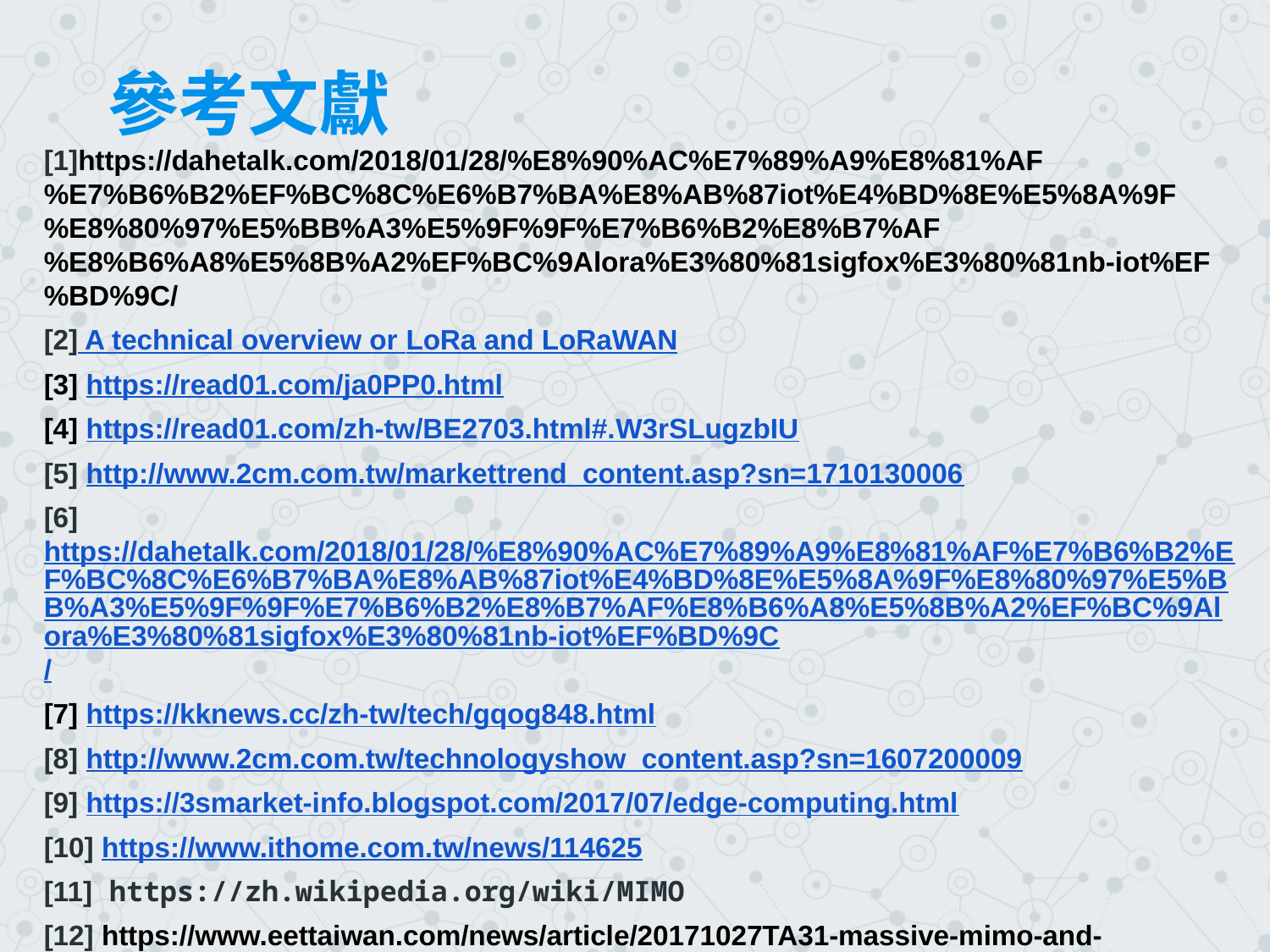

參考文獻
[1]https://dahetalk.com/2018/01/28/%E8%90%AC%E7%89%A9%E8%81%AF%E7%B6%B2%EF%BC%8C%E6%B7%BA%E8%AB%87iot%E4%BD%8E%E5%8A%9F%E8%80%97%E5%BB%A3%E5%9F%9F%E7%B6%B2%E8%B7%AF%E8%B6%A8%E5%8B%A2%EF%BC%9Alora%E3%80%81sigfox%E3%80%81nb-iot%EF%BD%9C/
[2] A technical overview or LoRa and LoRaWAN
[3] https://read01.com/ja0PP0.html
[4] https://read01.com/zh-tw/BE2703.html#.W3rSLugzbIU
[5] http://www.2cm.com.tw/markettrend_content.asp?sn=1710130006
[6] https://dahetalk.com/2018/01/28/%E8%90%AC%E7%89%A9%E8%81%AF%E7%B6%B2%EF%BC%8C%E6%B7%BA%E8%AB%87iot%E4%BD%8E%E5%8A%9F%E8%80%97%E5%BB%A3%E5%9F%9F%E7%B6%B2%E8%B7%AF%E8%B6%A8%E5%8B%A2%EF%BC%9Alora%E3%80%81sigfox%E3%80%81nb-iot%EF%BD%9C/
[7] https://kknews.cc/zh-tw/tech/gqog848.html
[8] http://www.2cm.com.tw/technologyshow_content.asp?sn=1607200009
[9] https://3smarket-info.blogspot.com/2017/07/edge-computing.html
[10] https://www.ithome.com.tw/news/114625
[11] https://zh.wikipedia.org/wiki/MIMO
[12] https://www.eettaiwan.com/news/article/20171027TA31-massive-mimo-and-beamforming